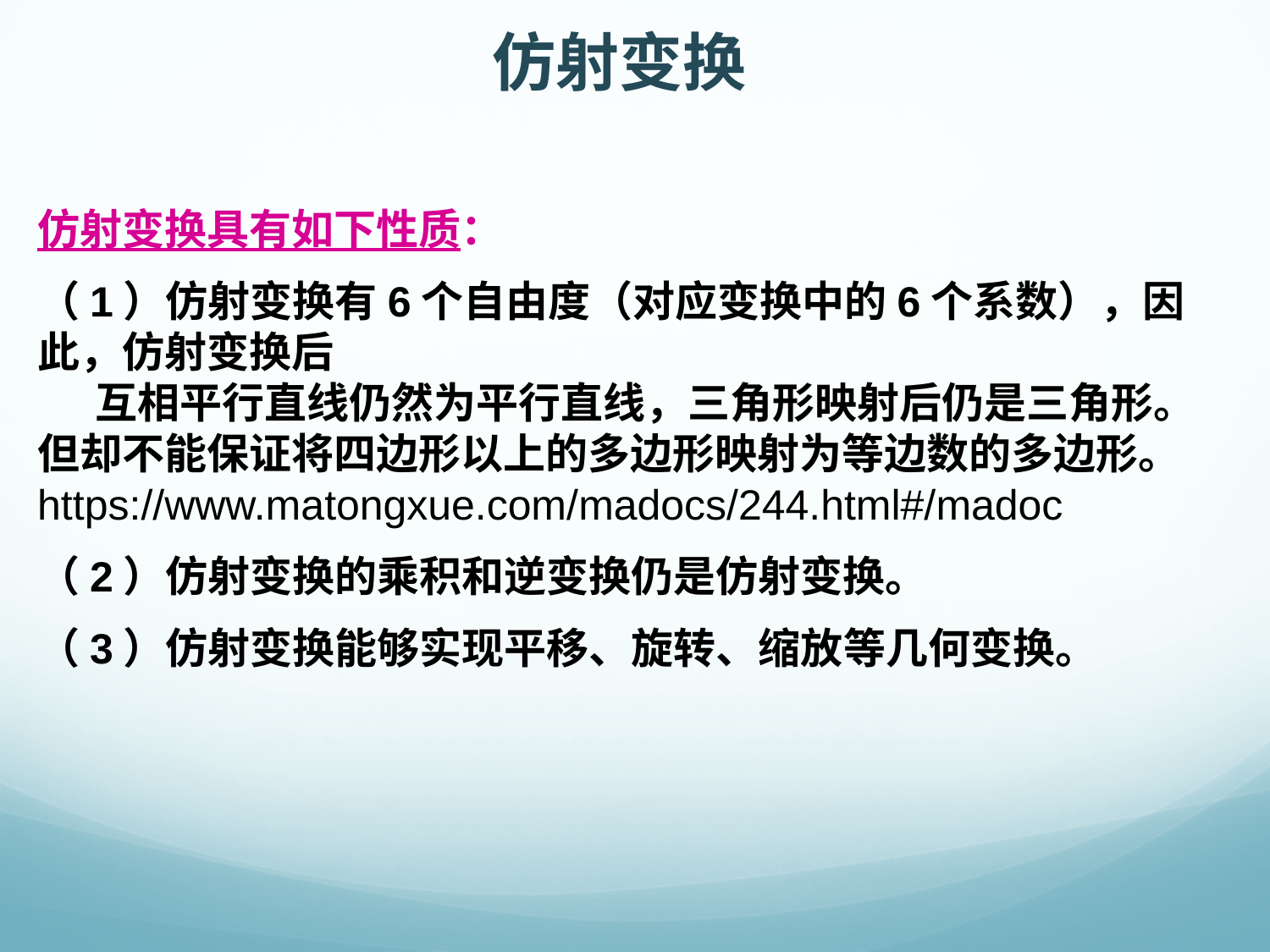

仿射变换
仿射变换具有如下性质：
（1）仿射变换有6个自由度（对应变换中的6个系数），因此，仿射变换后
     互相平行直线仍然为平行直线，三角形映射后仍是三角形。但却不能保证将四边形以上的多边形映射为等边数的多边形。
https://www.matongxue.com/madocs/244.html#/madoc
（2）仿射变换的乘积和逆变换仍是仿射变换。
（3）仿射变换能够实现平移、旋转、缩放等几何变换。